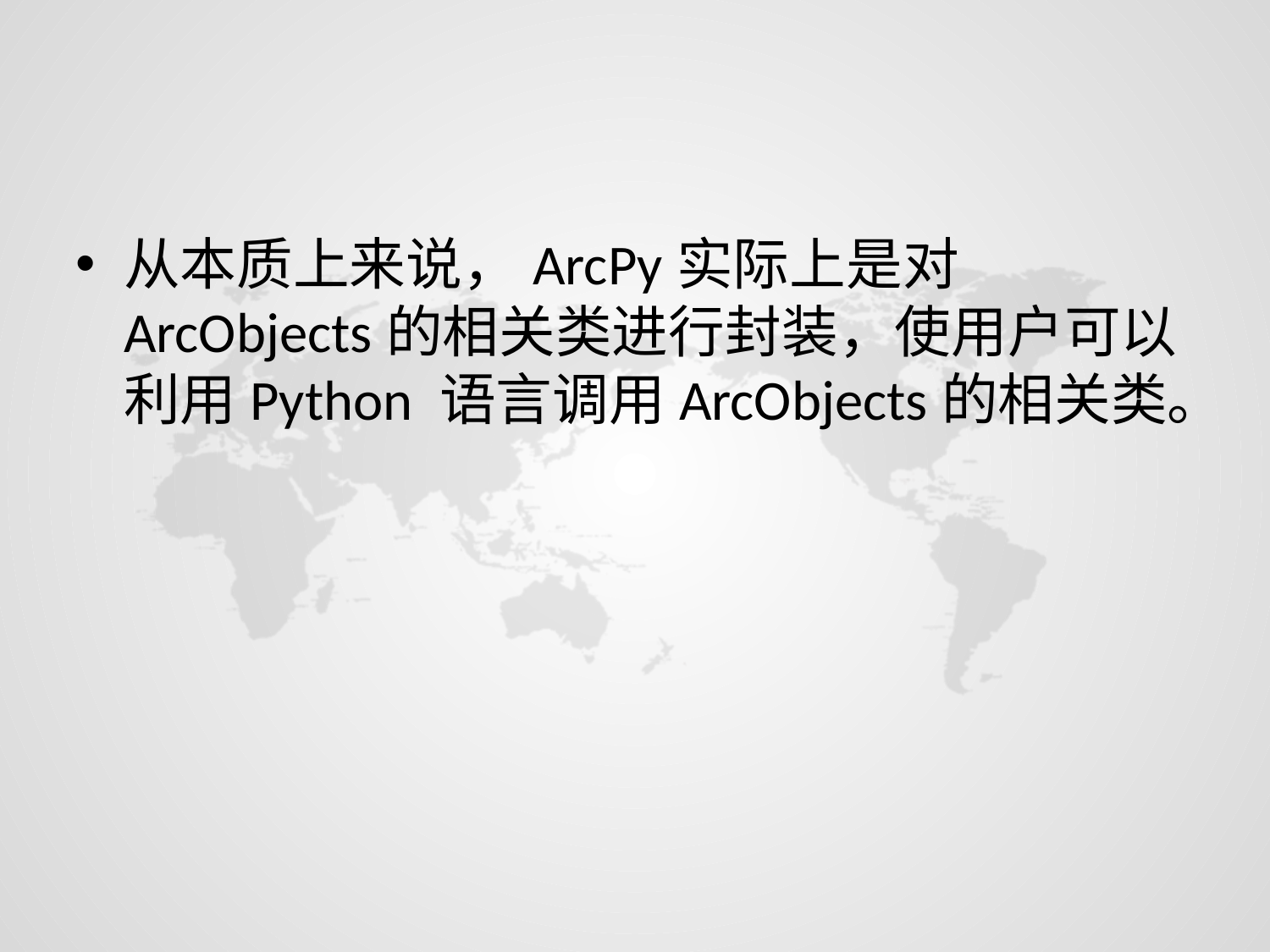

#
从本质上来说，ArcPy实际上是对ArcObjects的相关类进行封装，使用户可以利用Python 语言调用ArcObjects的相关类。